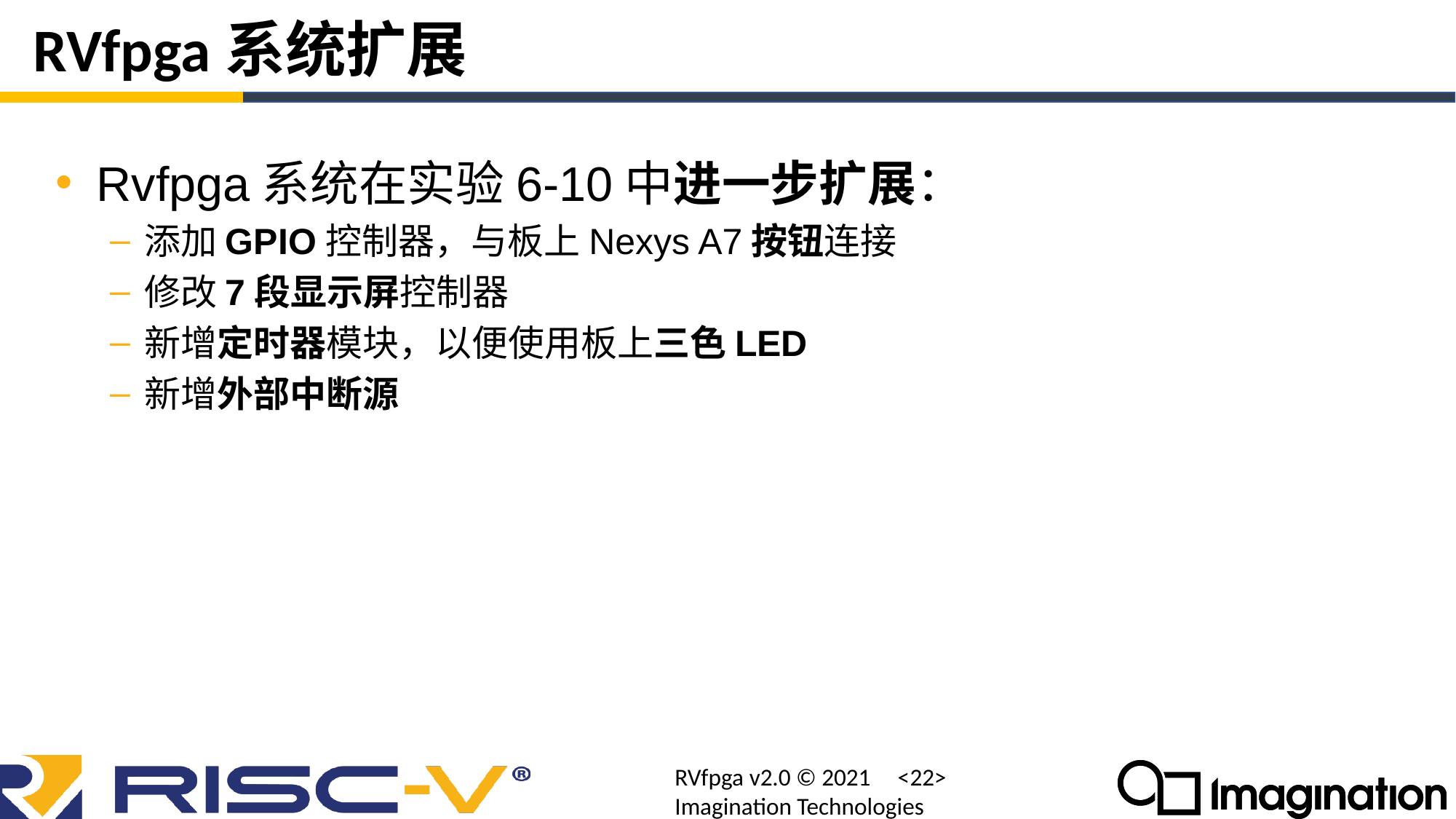

# RVfpga系统扩展
Rvfpga系统在实验6-10中进一步扩展：
添加GPIO控制器，与板上Nexys A7按钮连接
修改7段显示屏控制器
新增定时器模块，以便使用板上三色LED
新增外部中断源